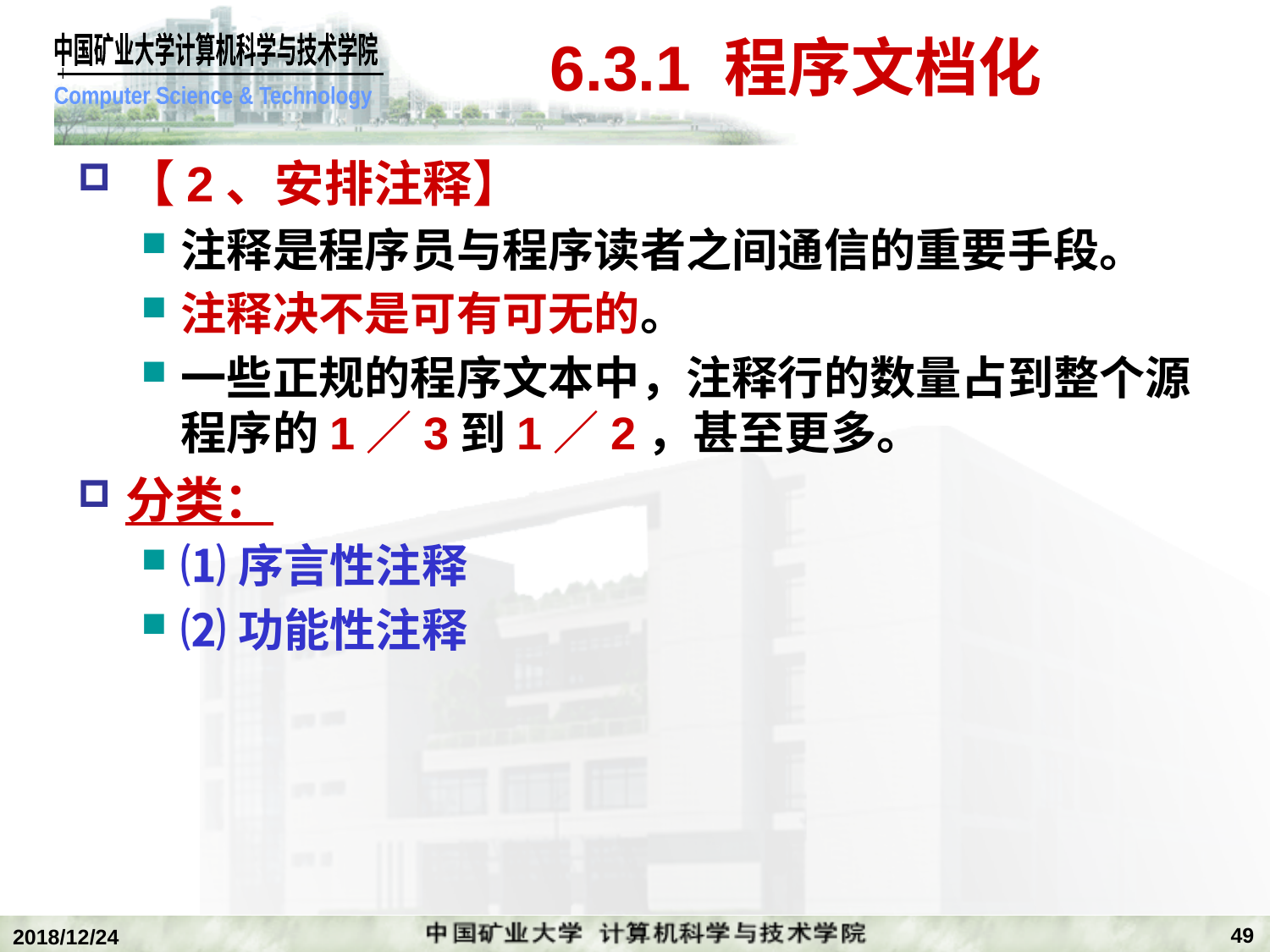

# 6.3.1 程序文档化
【2、安排注释】
注释是程序员与程序读者之间通信的重要手段。
注释决不是可有可无的。
一些正规的程序文本中，注释行的数量占到整个源程序的1／3到1／2，甚至更多。
分类：
⑴序言性注释
⑵功能性注释
49
2018/12/24